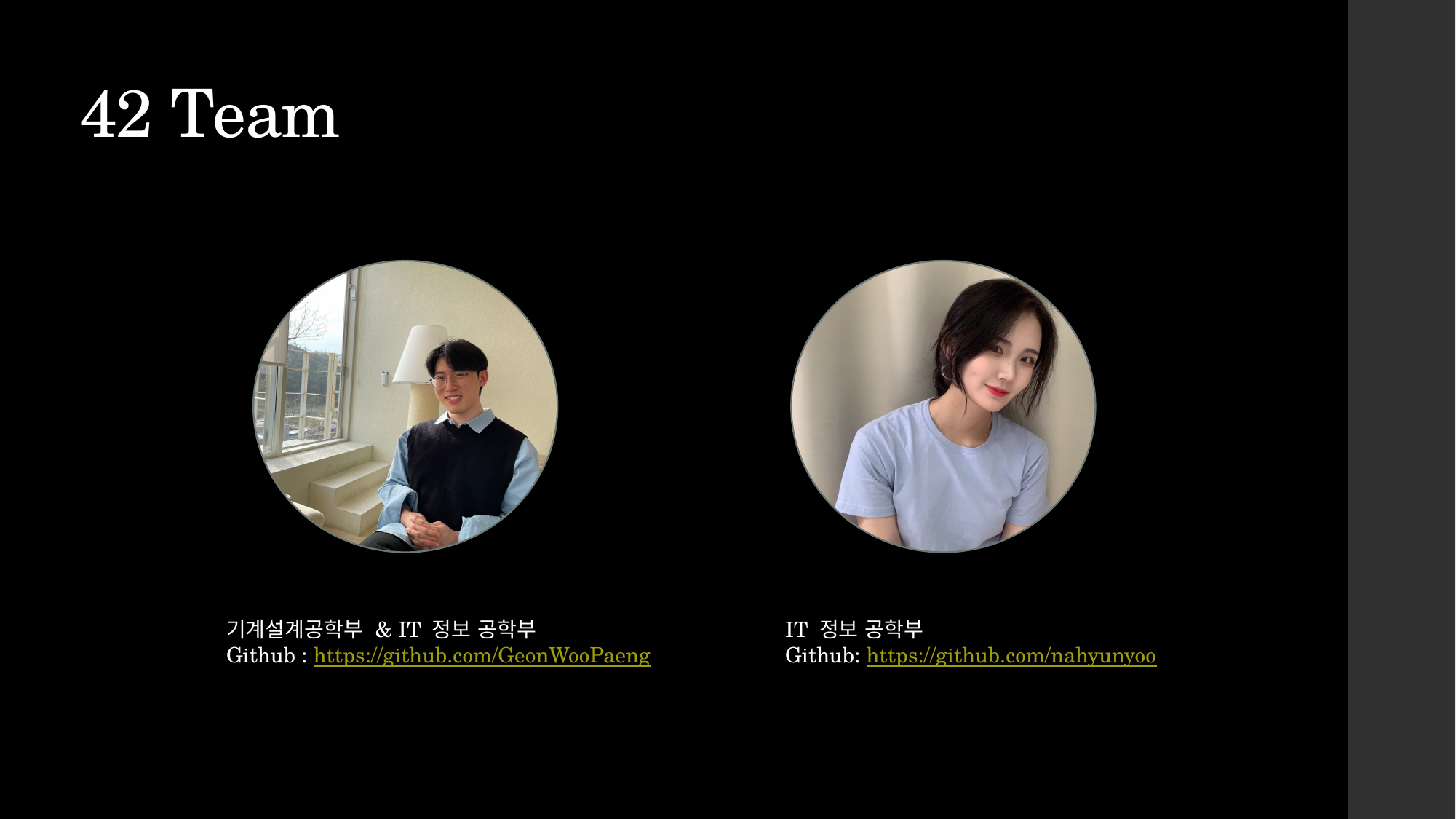

42 Team

기계설계공학부 & IT 정보 공학부
Github : https://github.com/GeonWooPaeng
IT 정보 공학부
Github: https://github.com/nahyunyoo